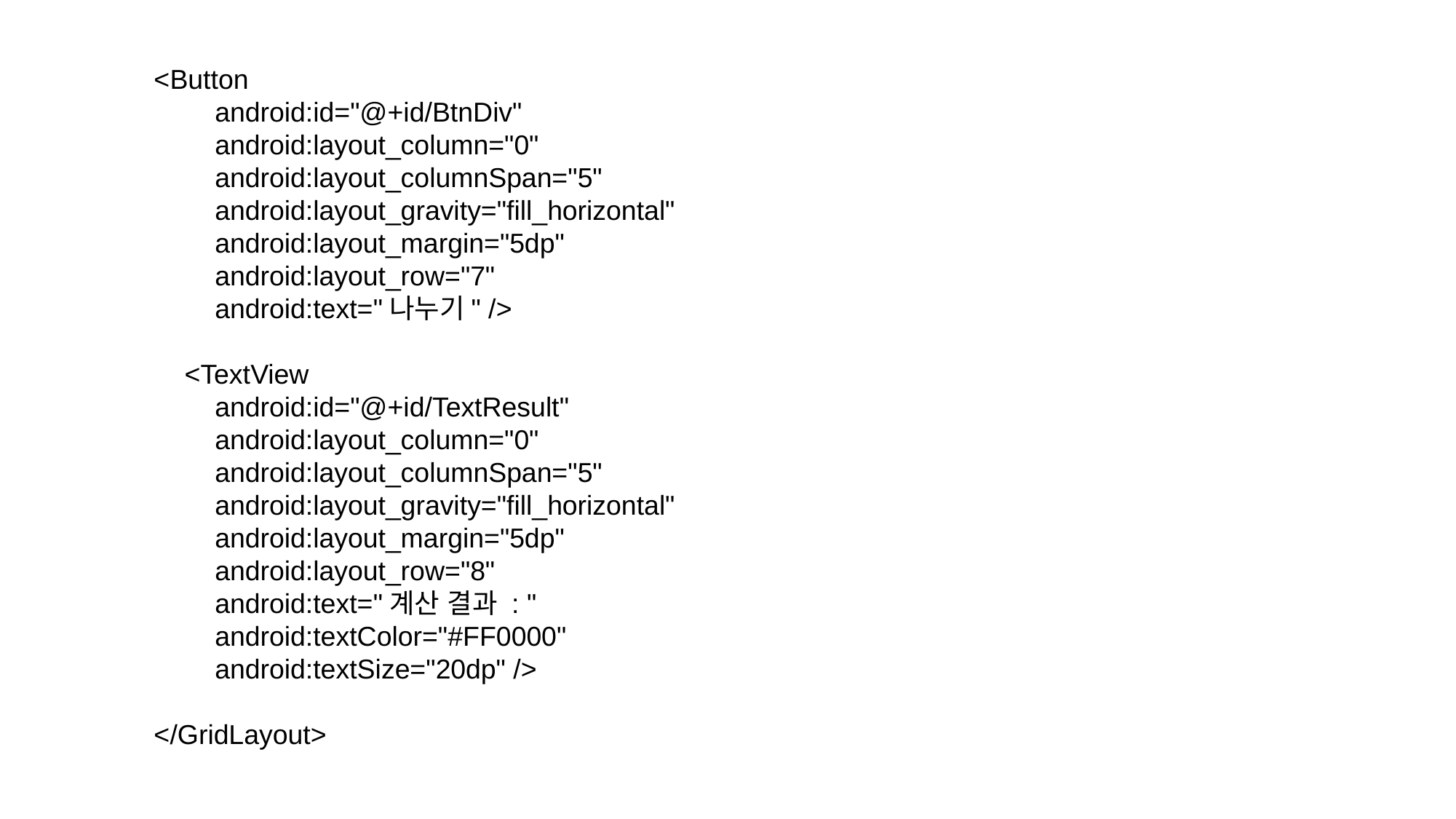

<Button
        android:id="@+id/BtnDiv"
        android:layout_column="0"
        android:layout_columnSpan="5"
        android:layout_gravity="fill_horizontal"
        android:layout_margin="5dp"
        android:layout_row="7"
        android:text="나누기" />

    <TextView
        android:id="@+id/TextResult"
        android:layout_column="0"
        android:layout_columnSpan="5"
        android:layout_gravity="fill_horizontal"
        android:layout_margin="5dp"
        android:layout_row="8"
        android:text="계산 결과 : "
        android:textColor="#FF0000"
        android:textSize="20dp" />

</GridLayout>